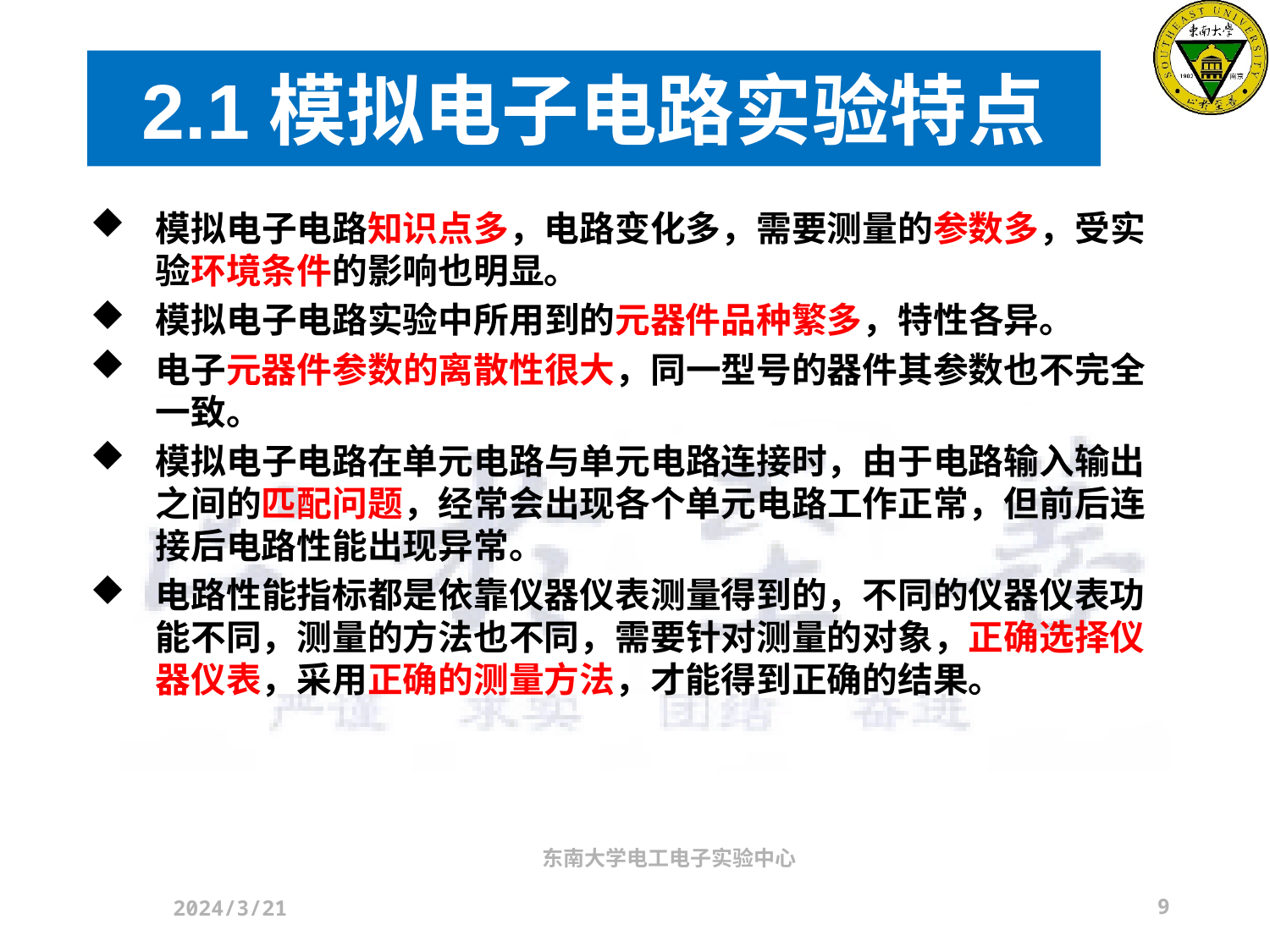

# 2.1模拟电子电路实验特点
模拟电子电路知识点多，电路变化多，需要测量的参数多，受实验环境条件的影响也明显。
模拟电子电路实验中所用到的元器件品种繁多，特性各异。
电子元器件参数的离散性很大，同一型号的器件其参数也不完全一致。
模拟电子电路在单元电路与单元电路连接时，由于电路输入输出之间的匹配问题，经常会出现各个单元电路工作正常，但前后连接后电路性能出现异常。
电路性能指标都是依靠仪器仪表测量得到的，不同的仪器仪表功能不同，测量的方法也不同，需要针对测量的对象，正确选择仪器仪表，采用正确的测量方法，才能得到正确的结果。

东南大学电工电子实验中心
2024/3/21
9